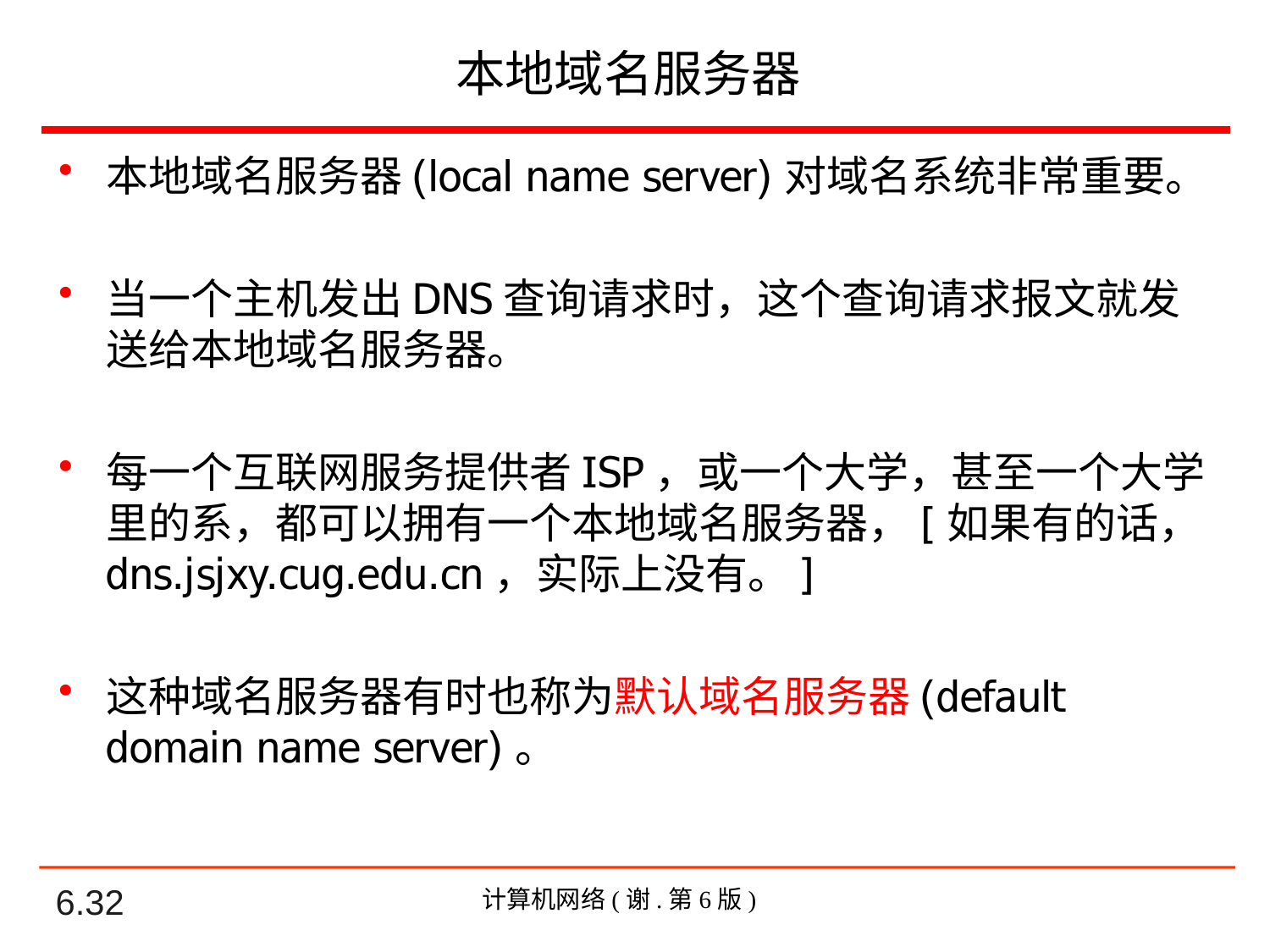

# 本地域名服务器
本地域名服务器(local name server)对域名系统非常重要。

当一个主机发出DNS查询请求时，这个查询请求报文就发送给本地域名服务器。

每一个互联网服务提供者ISP，或一个大学，甚至一个大学里的系，都可以拥有一个本地域名服务器，[如果有的话，dns.jsjxy.cug.edu.cn，实际上没有。]

这种域名服务器有时也称为默认域名服务器(default domain name server)。